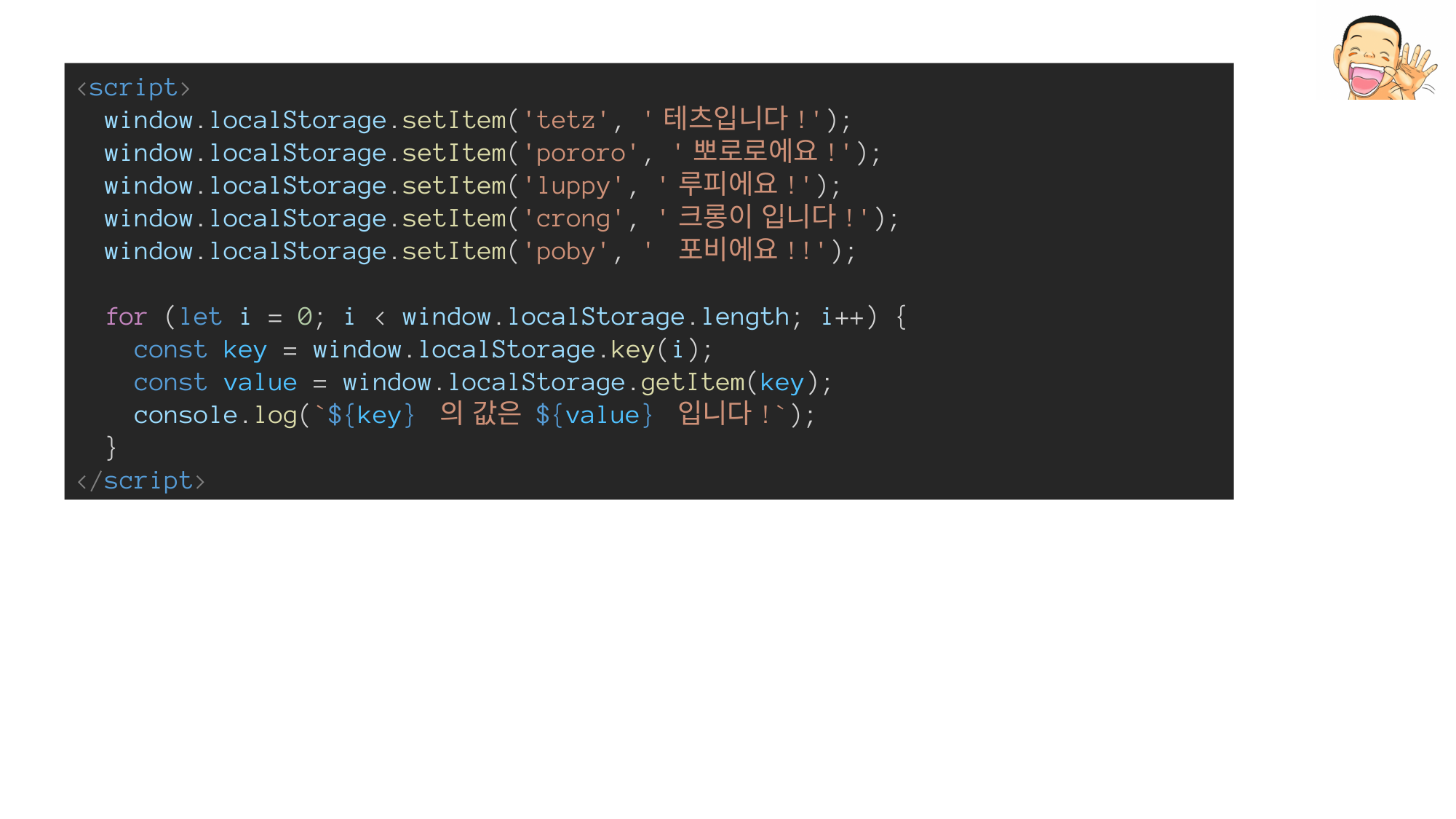

<script>
  window.localStorage.setItem('tetz', '테츠입니다!');
  window.localStorage.setItem('pororo', '뽀로로에요!');
  window.localStorage.setItem('luppy', '루피에요!');
  window.localStorage.setItem('crong', '크롱이 입니다!');
  window.localStorage.setItem('poby', ' 포비에요!!');
  for (let i = 0; i < window.localStorage.length; i++) {
    const key = window.localStorage.key(i);
    const value = window.localStorage.getItem(key);
    console.log(`${key} 의 값은 ${value} 입니다!`);
  }
</script>